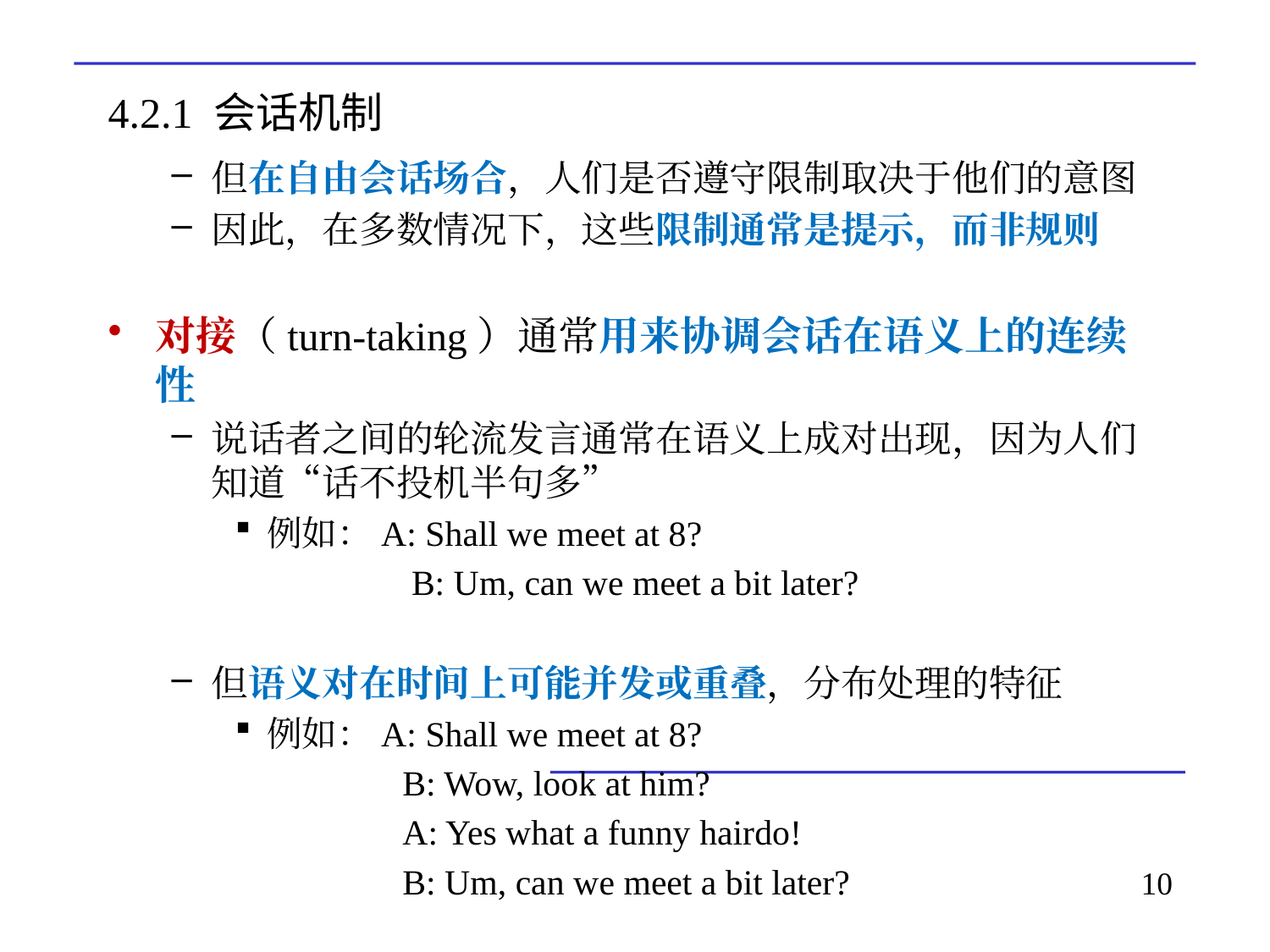

# 4.2.1 会话机制
但在自由会话场合，人们是否遵守限制取决于他们的意图
因此，在多数情况下，这些限制通常是提示，而非规则

对接（turn-taking）通常用来协调会话在语义上的连续性
说话者之间的轮流发言通常在语义上成对出现，因为人们知道“话不投机半句多”
例如：A: Shall we meet at 8?
		  B: Um, can we meet a bit later?

但语义对在时间上可能并发或重叠，分布处理的特征
例如：A: Shall we meet at 8?
		 B: Wow, look at him?
   		 A: Yes what a funny hairdo!
		 B: Um, can we meet a bit later?
10